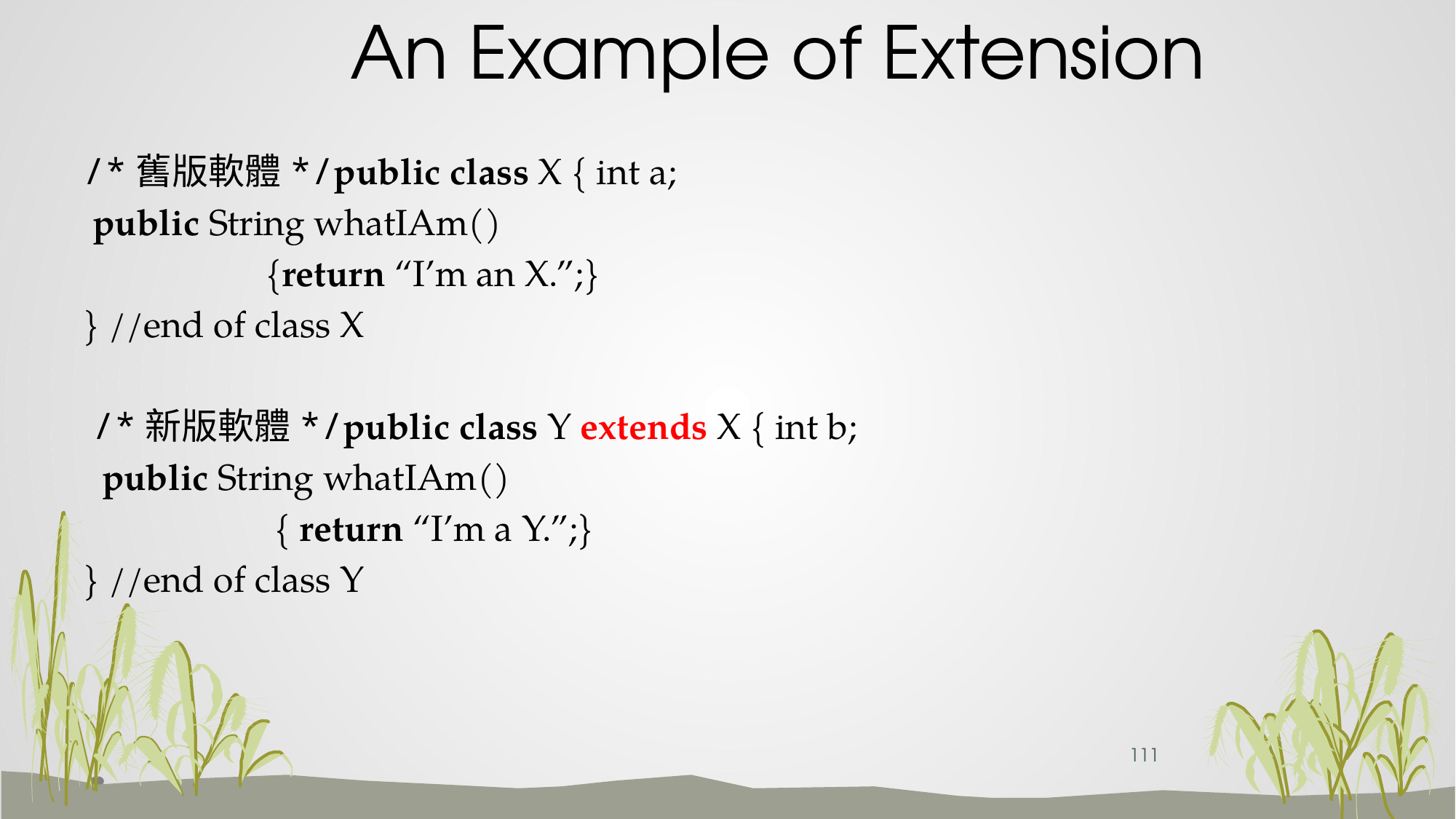

# An Example of Extension
/*舊版軟體*/public class X { int a;
 public String whatIAm()
                    {return “I’m an X.”;}
} //end of class X

 /*新版軟體*/public class Y extends X { int b;
  public String whatIAm()
                     { return “I’m a Y.”;}
} //end of class Y
111